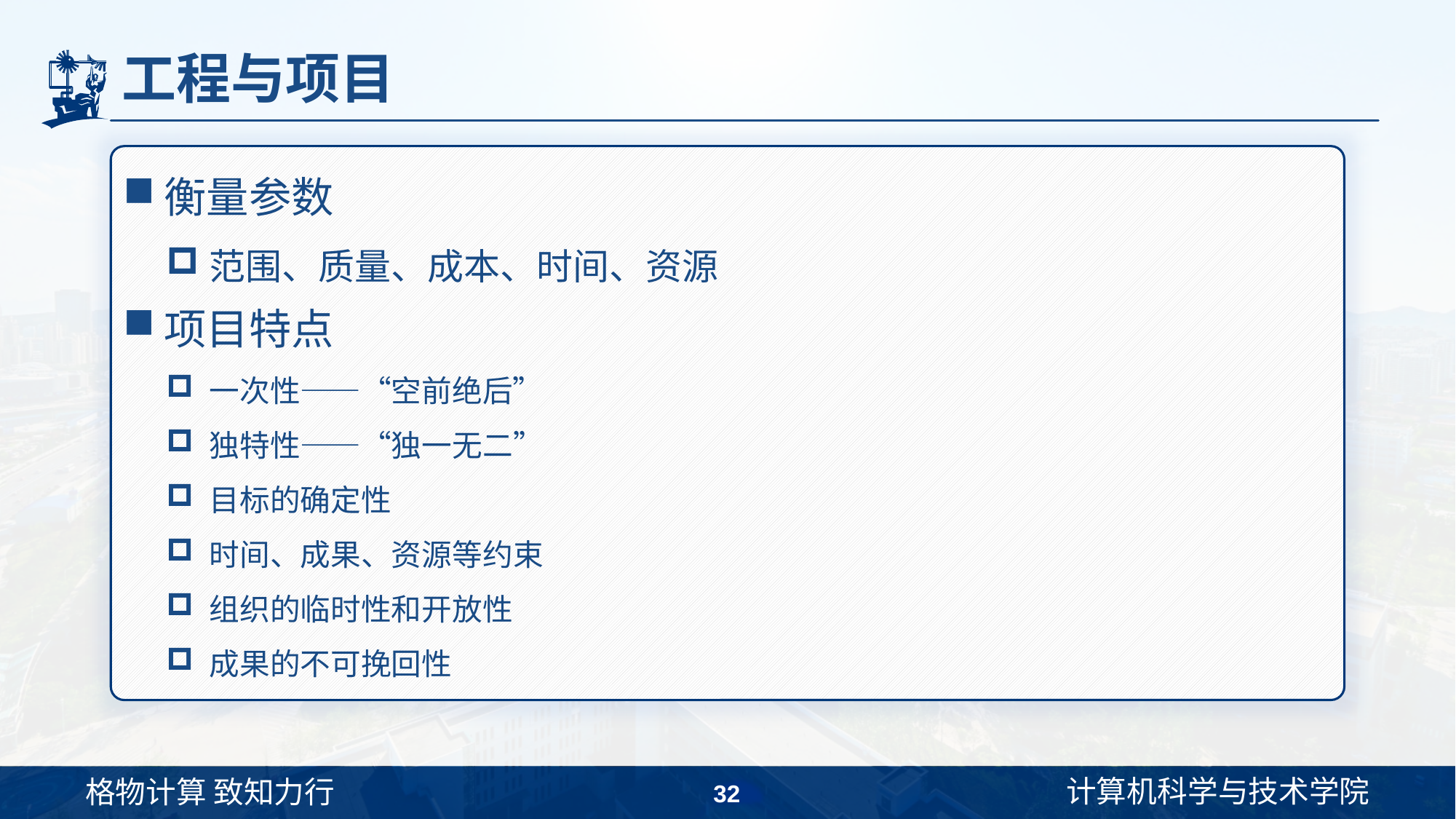

# 工程与项目
衡量参数
范围、质量、成本、时间、资源
项目特点
一次性——“空前绝后”
独特性——“独一无二”
目标的确定性
时间、成果、资源等约束
组织的临时性和开放性
成果的不可挽回性

32